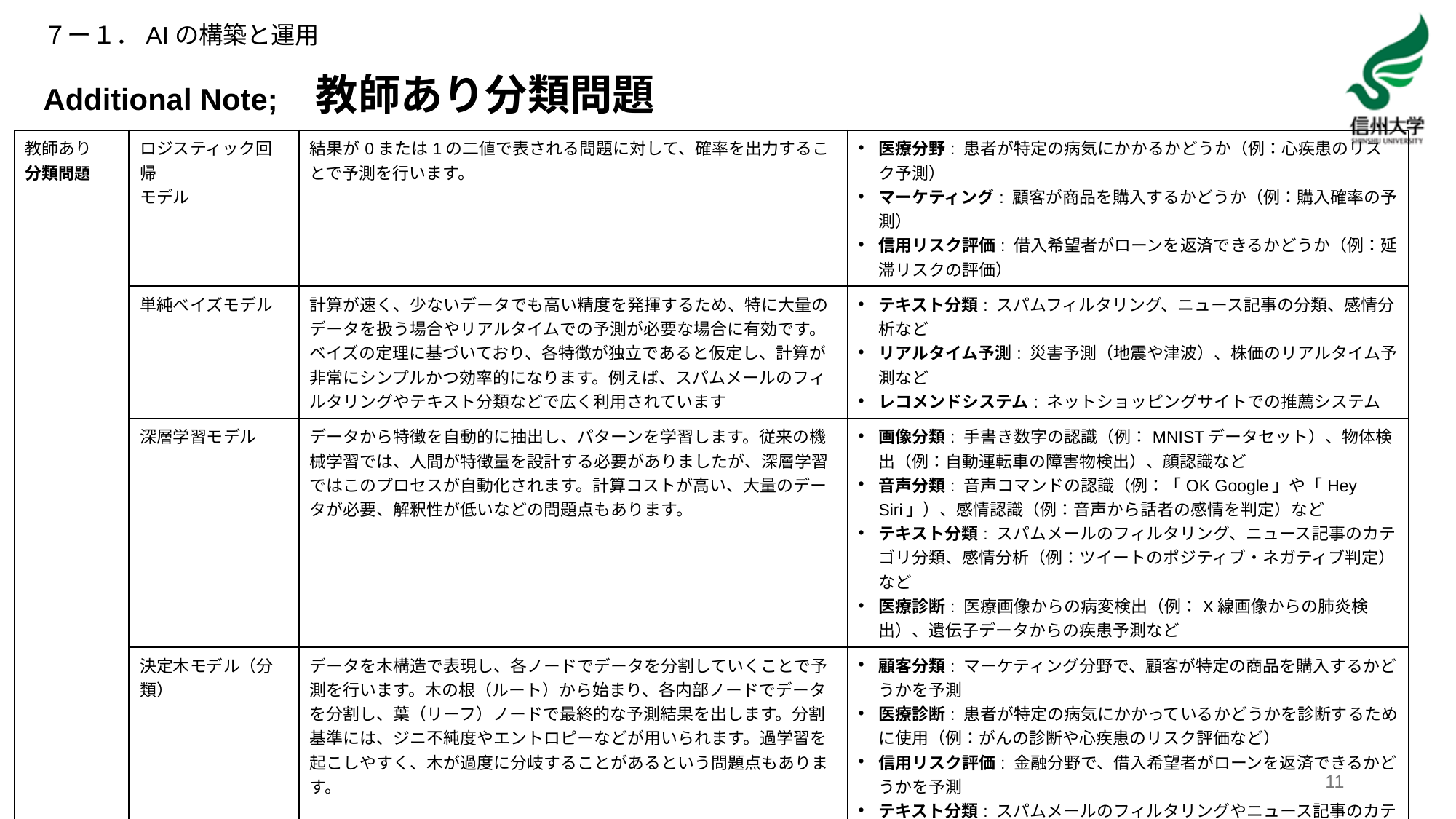

７ー１．AIの構築と運用
# Additional Note;　教師あり分類問題
| 教師あり 分類問題 | ロジスティック回帰 モデル | 結果が0または1の二値で表される問題に対して、確率を出力することで予測を行います。 | 医療分野: 患者が特定の病気にかかるかどうか（例：心疾患のリスク予測） マーケティング: 顧客が商品を購入するかどうか（例：購入確率の予測） 信用リスク評価: 借入希望者がローンを返済できるかどうか（例：延滞リスクの評価） |
| --- | --- | --- | --- |
|  | 単純べイズモデル | 計算が速く、少ないデータでも高い精度を発揮するため、特に大量のデータを扱う場合やリアルタイムでの予測が必要な場合に有効です。 ベイズの定理に基づいており、各特徴が独立であると仮定し、計算が非常にシンプルかつ効率的になります。例えば、スパムメールのフィルタリングやテキスト分類などで広く利用されています | テキスト分類: スパムフィルタリング、ニュース記事の分類、感情分析など リアルタイム予測: 災害予測（地震や津波）、株価のリアルタイム予測など レコメンドシステム: ネットショッピングサイトでの推薦システム |
|  | 深層学習モデル | データから特徴を自動的に抽出し、パターンを学習します。従来の機械学習では、人間が特徴量を設計する必要がありましたが、深層学習ではこのプロセスが自動化されます。計算コストが高い、大量のデータが必要、解釈性が低いなどの問題点もあります。 | 画像分類: 手書き数字の認識（例：MNISTデータセット）、物体検出（例：自動運転車の障害物検出）、顔認識など 音声分類: 音声コマンドの認識（例：「OK Google」や「Hey Siri」）、感情認識（例：音声から話者の感情を判定）など テキスト分類: スパムメールのフィルタリング、ニュース記事のカテゴリ分類、感情分析（例：ツイートのポジティブ・ネガティブ判定）など 医療診断: 医療画像からの病変検出（例：X線画像からの肺炎検出）、遺伝子データからの疾患予測など |
|  | 決定木モデル（分類） | データを木構造で表現し、各ノードでデータを分割していくことで予測を行います。木の根（ルート）から始まり、各内部ノードでデータを分割し、葉（リーフ）ノードで最終的な予測結果を出します。分割基準には、ジニ不純度やエントロピーなどが用いられます。過学習を起こしやすく、木が過度に分岐することがあるという問題点もあります。 | 顧客分類: マーケティング分野で、顧客が特定の商品を購入するかどうかを予測 医療診断: 患者が特定の病気にかかっているかどうかを診断するために使用（例：がんの診断や心疾患のリスク評価など） 信用リスク評価: 金融分野で、借入希望者がローンを返済できるかどうかを予測 テキスト分類: スパムメールのフィルタリングやニュース記事のカテゴリ分類など |
|  | サポートベクターマシン モデル（SVM） | 異なるクラスのデータ点を分離する最適な境界線（ハイパープレーン）を見つけ、マージン（境界線と最も近いデータ点との距離）を最大化するように設定されます。SVMは、ノイズに対してロバストな予測を行うことができ、高い汎化性能を示します。計算コストが高く、大規模データセットには適さない場合がある。 モデルの解釈が難しいことがあります。 | テキスト分類: スパムメールのフィルタリング、ニュース記事のカテゴリ分類、感情分析など。例えば、受信したメールがスパムかどうかを分類 画像分類: 顔認識、手書き文字認識（例：MNISTデータセット）、物体検出など。例えば、セキュリティシステムでの顔検出に利用 医療診断: 医療画像からの病変検出（例：X線画像からの肺炎検出）、遺伝子データからの疾患予測など 金融リスク評価: 顧客の信用リスク評価や不正取引の検出など。例えば、銀行が顧客の属性を基に融資のリスクを評価する場合に使用 |
11